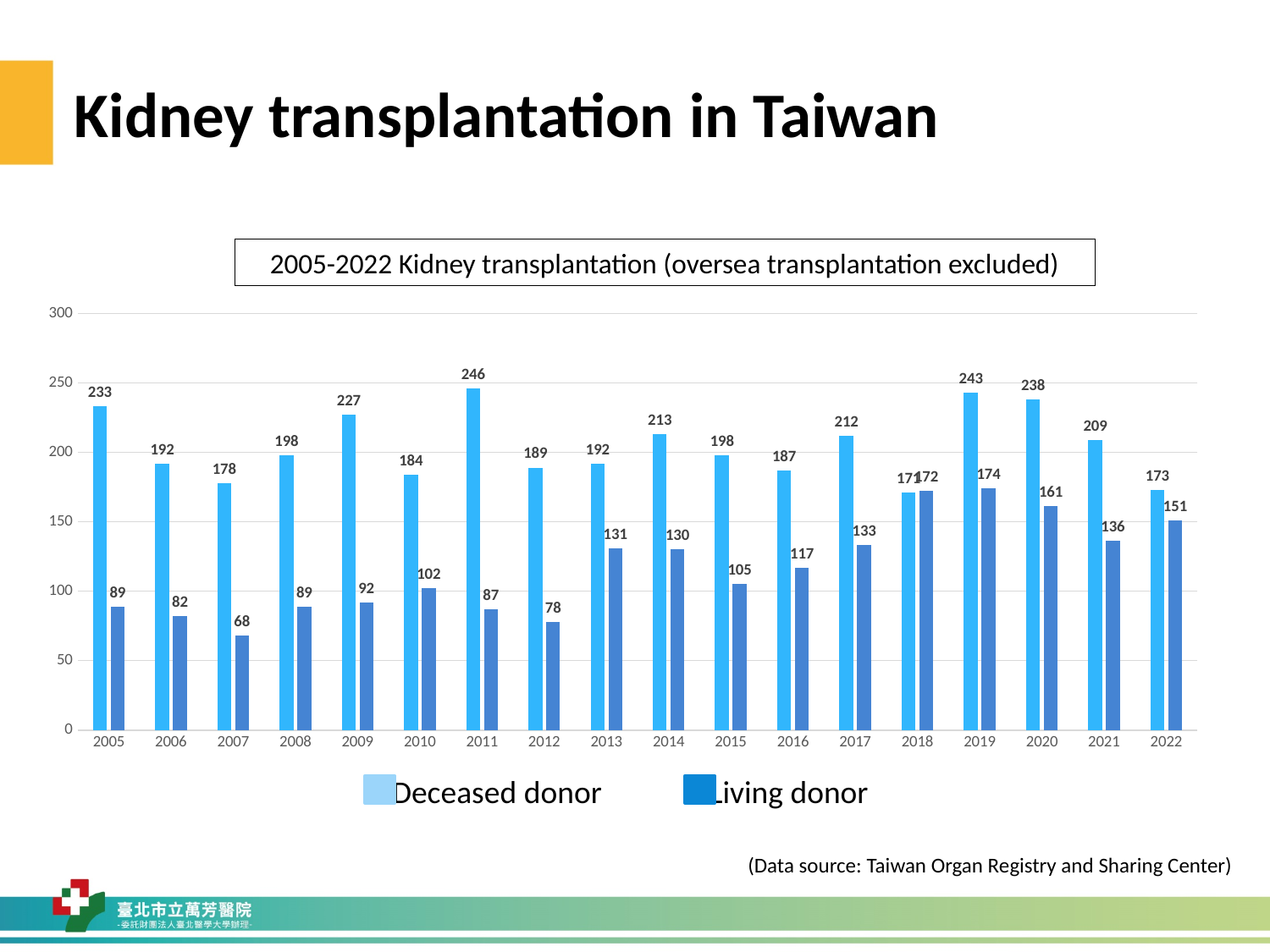

Kidney transplantation in Taiwan

### Chart: 2005-2022台灣腎臟移植情況(不含境外)

| Category | 屍腎 | 活腎 |
|---|---|---|
| 2005 | 233.0 | 89.0 |
| 2006 | 192.0 | 82.0 |
| 2007 | 178.0 | 68.0 |
| 2008 | 198.0 | 89.0 |
| 2009 | 227.0 | 92.0 |
| 2010 | 184.0 | 102.0 |
| 2011 | 246.0 | 87.0 |
| 2012 | 189.0 | 78.0 |
| 2013 | 192.0 | 131.0 |
| 2014 | 213.0 | 130.0 |
| 2015 | 198.0 | 105.0 |
| 2016 | 187.0 | 117.0 |
| 2017 | 212.0 | 133.0 |
| 2018 | 171.0 | 172.0 |
| 2019 | 243.0 | 174.0 |
| 2020 | 238.0 | 161.0 |
| 2021 | 209.0 | 136.0 |
| 2022 | 173.0 | 151.0 |
2005-2022 Kidney transplantation (oversea transplantation excluded)
Deceased donor               Living donor

(Data source: Taiwan Organ Registry and Sharing Center)